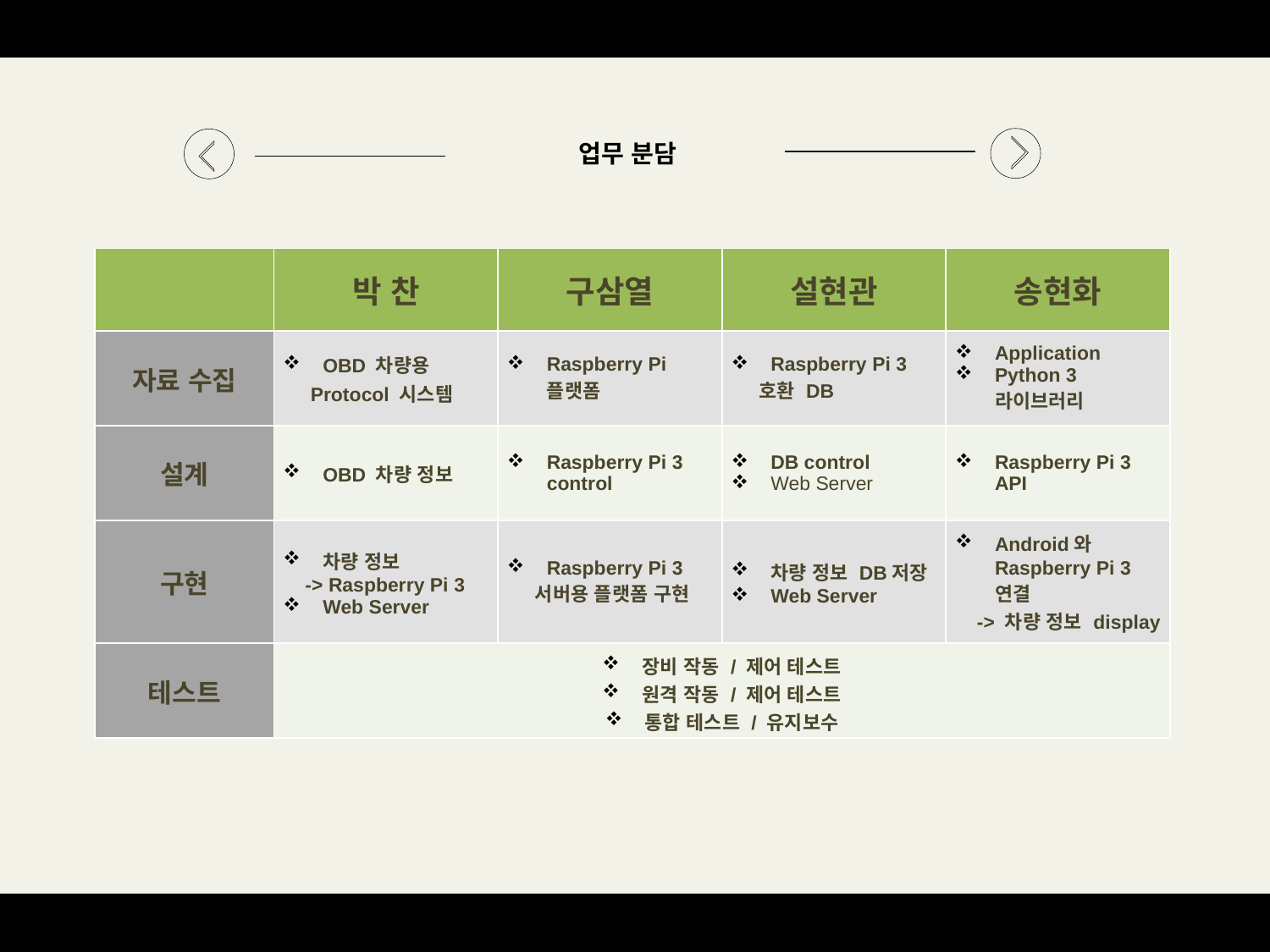

업무 분담

|  | 박 찬 | 구삼열 | 설현관 | 송현화 |
| --- | --- | --- | --- | --- |
| 자료 수집 | OBD 차량용 Protocol 시스템 | Raspberry Pi 플랫폼 | Raspberry Pi 3 호환 DB | Application Python 3 라이브러리 |
| 설계 | OBD 차량 정보 | Raspberry Pi 3 control | DB control Web Server | Raspberry Pi 3 API |
| 구현 | 차량 정보 -> Raspberry Pi 3 Web Server | Raspberry Pi 3 서버용 플랫폼 구현 | 차량 정보 DB저장 Web Server | Android와 Raspberry Pi 3 연결 -> 차량 정보 display |
| 테스트 | 장비 작동 / 제어 테스트 원격 작동 / 제어 테스트 통합 테스트 / 유지보수 |  |  |  |